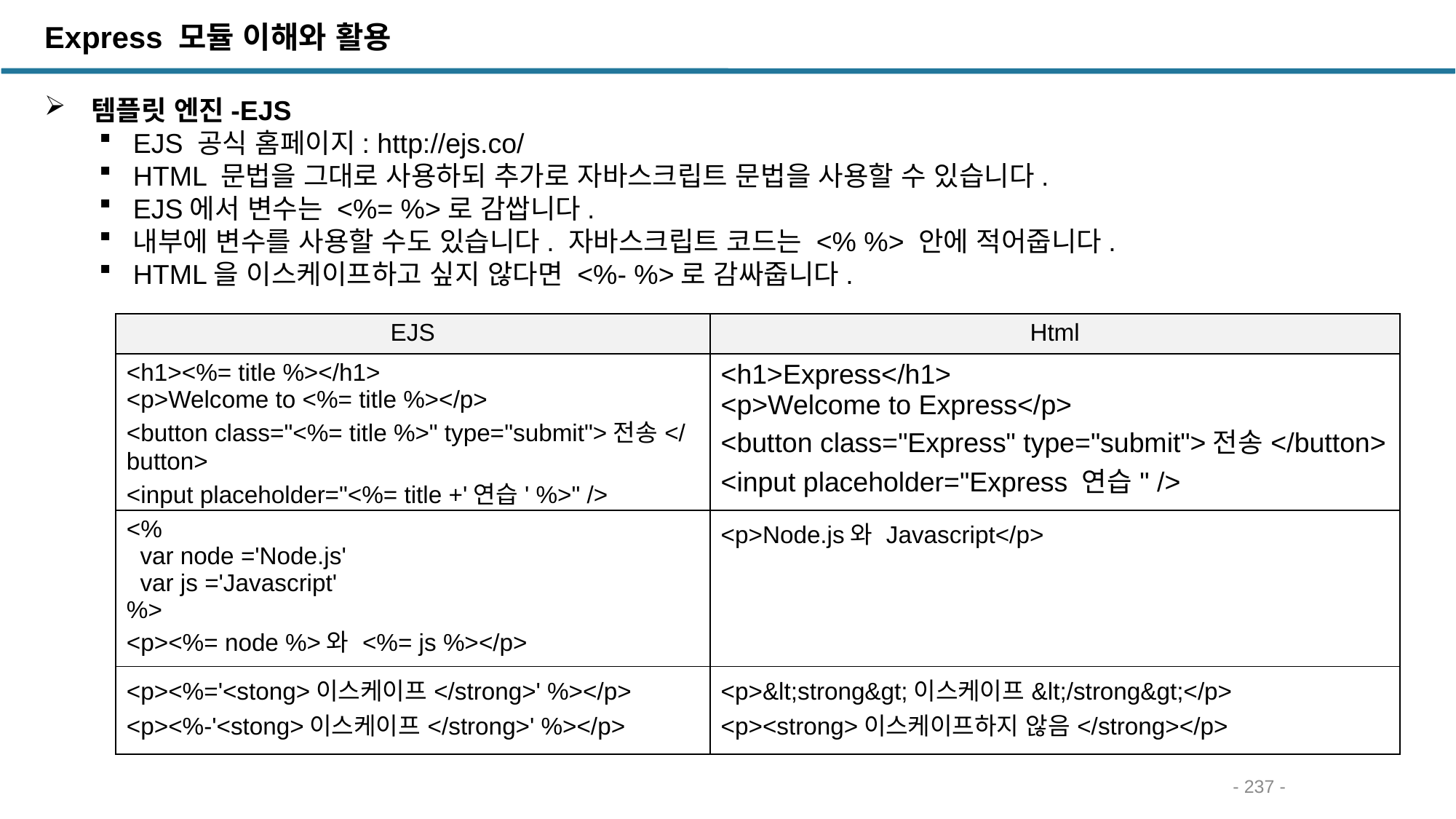

Express 모듈 이해와 활용
 템플릿 엔진-EJS
EJS 공식 홈페이지: http://ejs.co/
HTML 문법을 그대로 사용하되 추가로 자바스크립트 문법을 사용할 수 있습니다.
EJS에서 변수는 <%= %>로 감쌉니다.
내부에 변수를 사용할 수도 있습니다. 자바스크립트 코드는 <% %> 안에 적어줍니다.
HTML을 이스케이프하고 싶지 않다면 <%- %>로 감싸줍니다.
| EJS | Html |
| --- | --- |
| <h1><%= title %></h1> <p>Welcome to <%= title %></p> <button class="<%= title %>" type="submit">전송</button> <input placeholder="<%= title +'연습' %>" /> | <h1>Express</h1> <p>Welcome to Express</p> <button class="Express" type="submit">전송</button> <input placeholder="Express 연습" /> |
| <% var node ='Node.js' var js ='Javascript' %> <p><%= node %>와 <%= js %></p> | <p>Node.js와 Javascript</p> |
| <p><%='<stong>이스케이프</strong>' %></p> <p><%-'<stong>이스케이프</strong>' %></p> | <p>&lt;strong&gt;이스케이프&lt;/strong&gt;</p> <p><strong>이스케이프하지 않음</strong></p> |
- 237 -